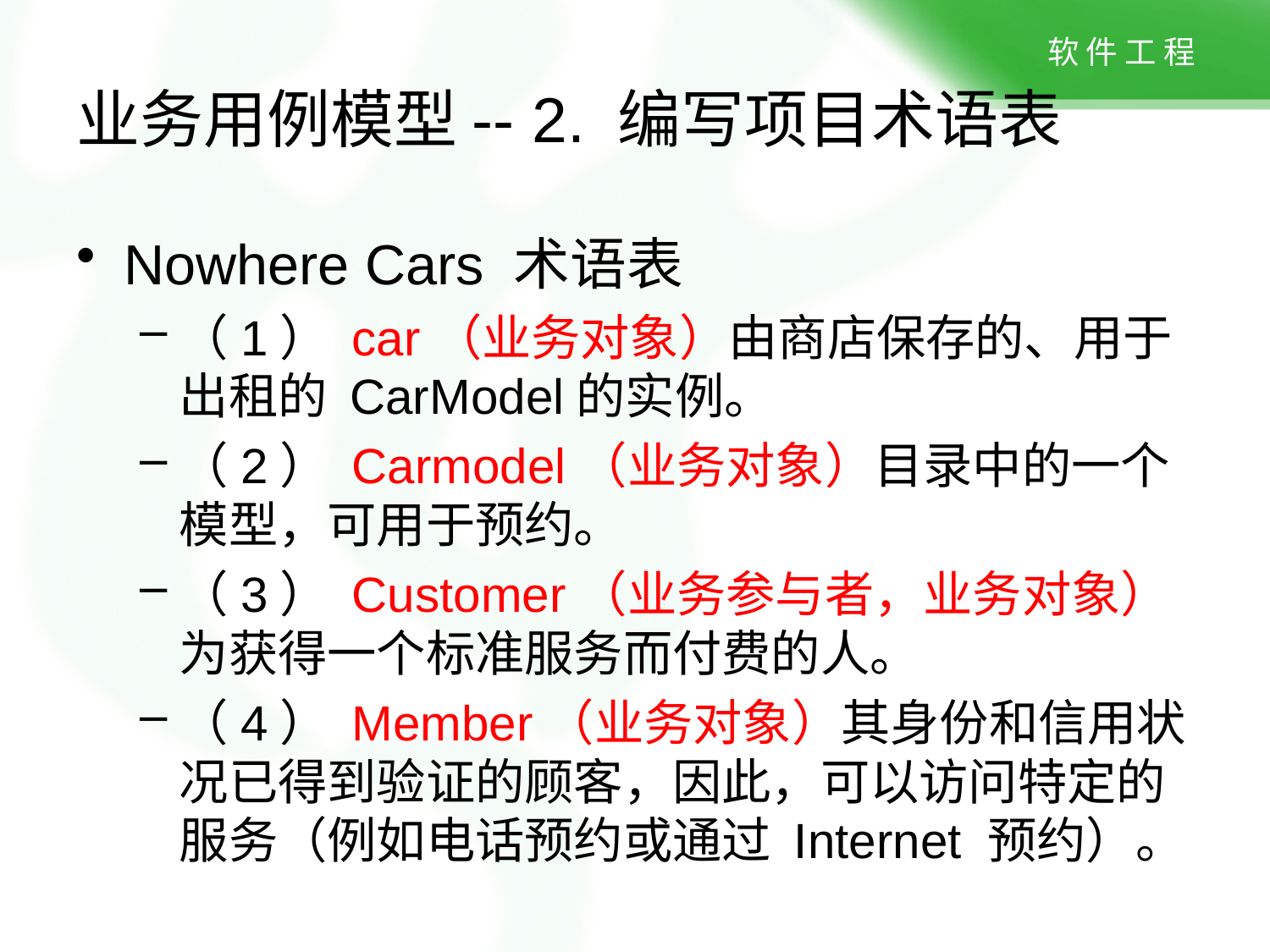

# 业务用例模型-- 2. 编写项目术语表
Nowhere Cars 术语表
（1） car（业务对象）由商店保存的、用于出租的 CarModel的实例。
（2） Carmodel（业务对象）目录中的一个模型，可用于预约。
（3） Customer（业务参与者，业务对象）为获得一个标准服务而付费的人。
（4） Member（业务对象）其身份和信用状况已得到验证的顾客，因此，可以访问特定的服务（例如电话预约或通过 Internet 预约）。